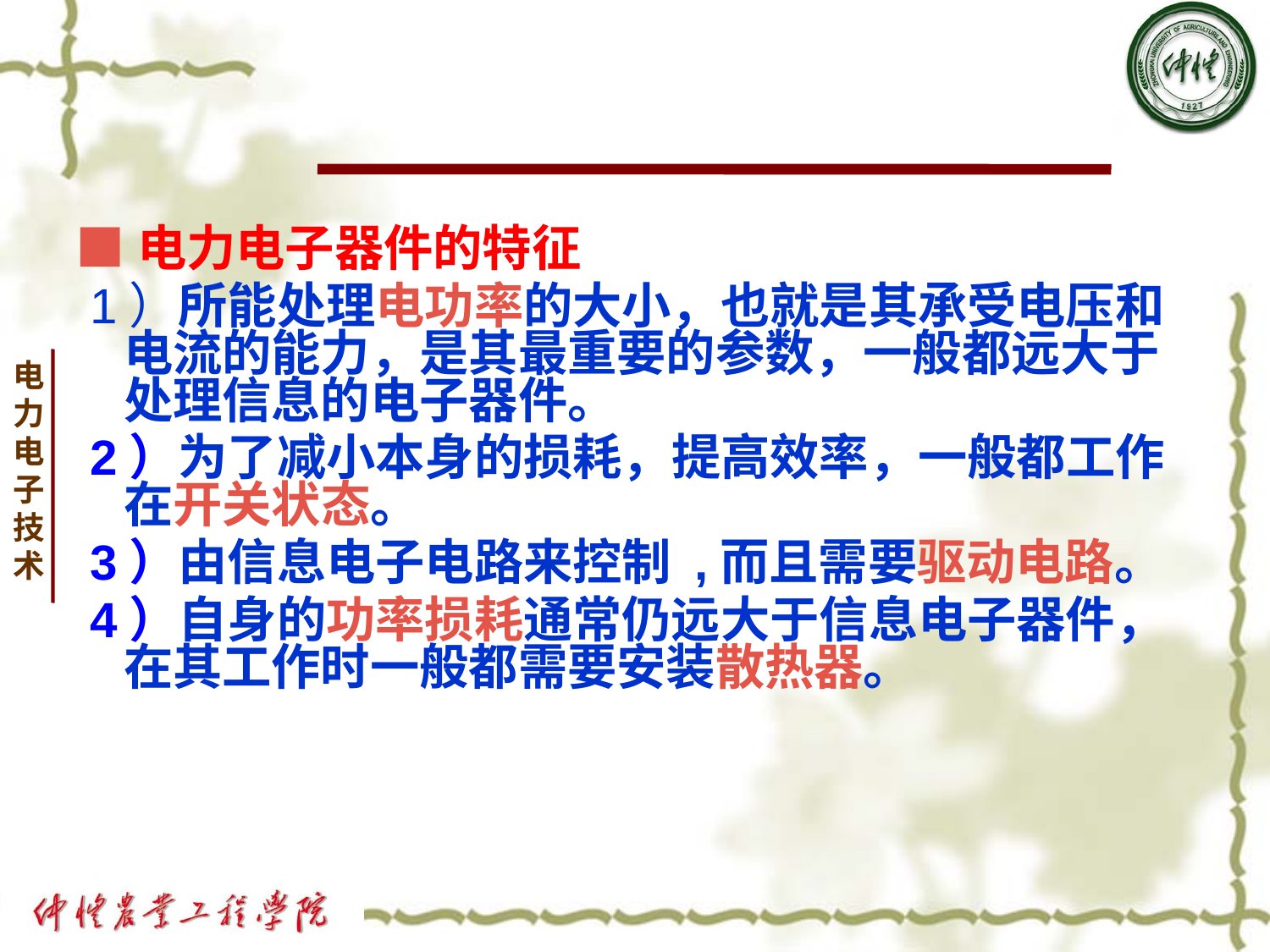

■电力电子器件的特征
 1）所能处理电功率的大小，也就是其承受电压和电流的能力，是其最重要的参数，一般都远大于处理信息的电子器件。
 2）为了减小本身的损耗，提高效率，一般都工作在开关状态。
 3）由信息电子电路来控制 ,而且需要驱动电路。
 4）自身的功率损耗通常仍远大于信息电子器件，在其工作时一般都需要安装散热器。